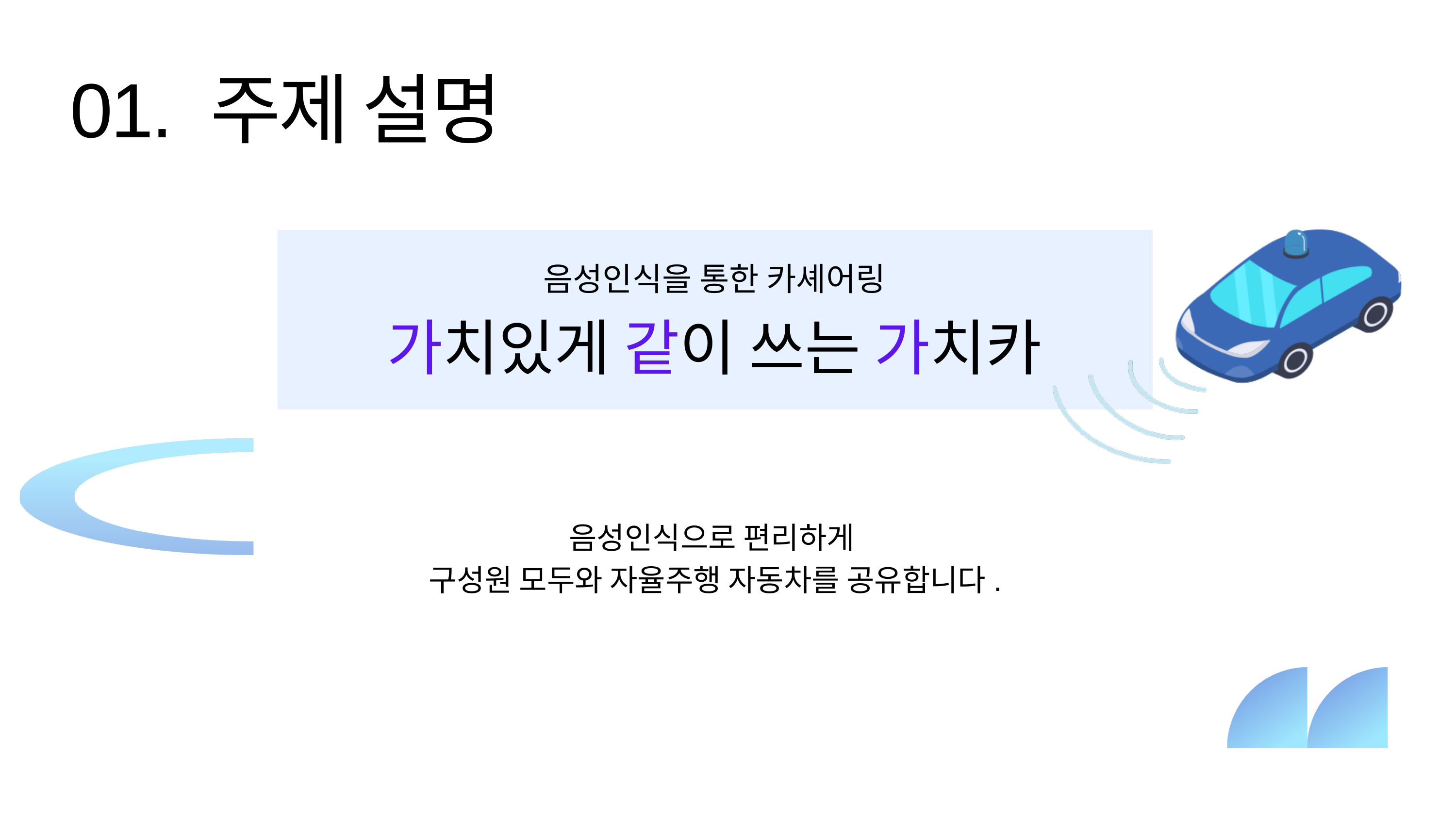

01. 주제 설명

음성인식을 통한 카셰어링
가치있게 같이 쓰는 가치카

음성인식으로 편리하게
구성원 모두와 자율주행 자동차를 공유합니다.